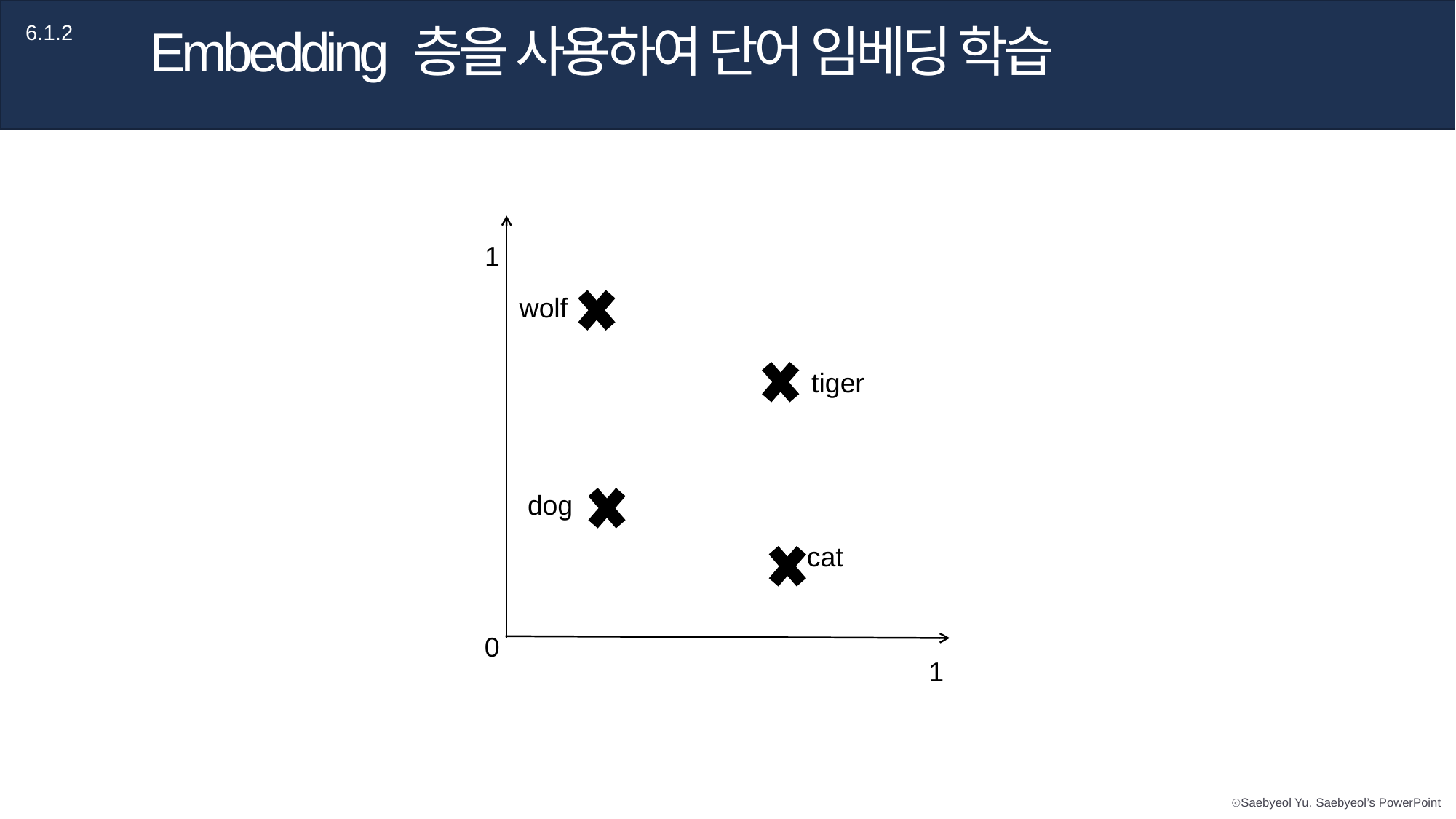

Embedding 층을 사용하여 단어 임베딩 학습
6.1.2

1

wolf

tiger

dog
cat

0
1